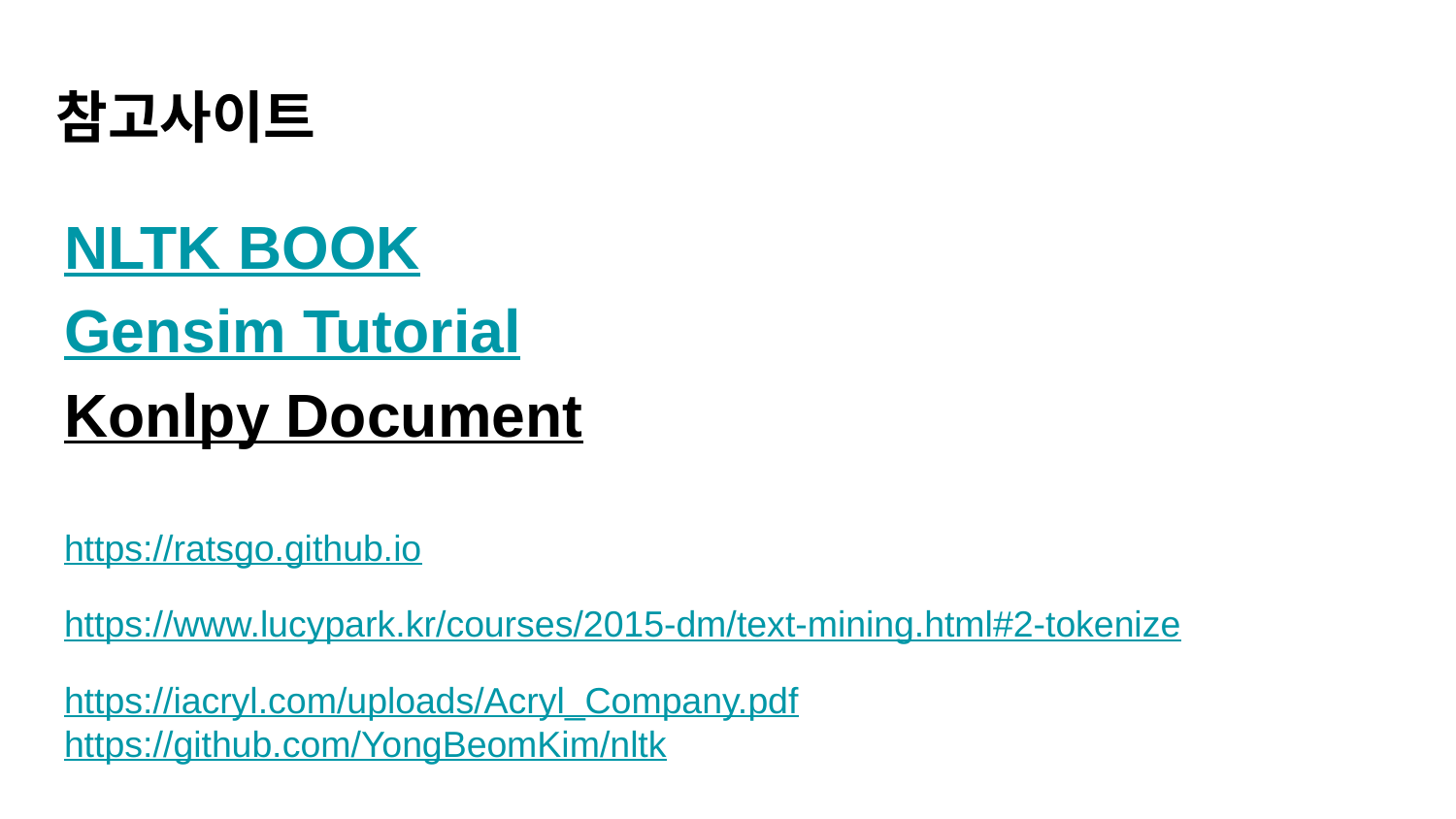

참고사이트
NLTK BOOK
Gensim Tutorial
Konlpy Document

https://ratsgo.github.io
https://www.lucypark.kr/courses/2015-dm/text-mining.html#2-tokenize
https://iacryl.com/uploads/Acryl_Company.pdf
https://github.com/YongBeomKim/nltk